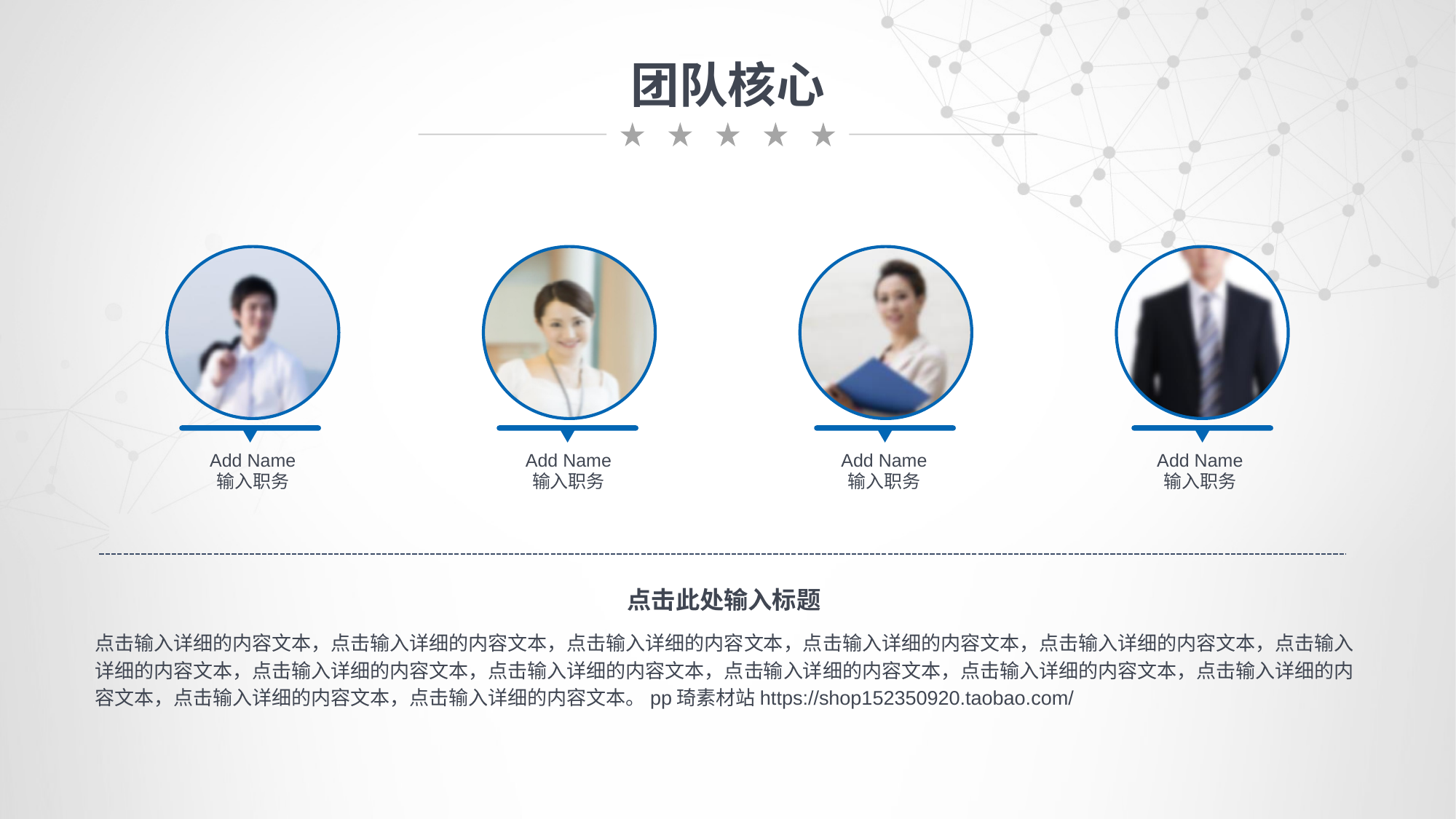

团队核心

Add Name
输入职务
Add Name
输入职务
Add Name
输入职务
Add Name
输入职务
点击此处输入标题

点击输入详细的内容文本，点击输入详细的内容文本，点击输入详细的内容文本，点击输入详细的内容文本，点击输入详细的内容文本，点击输入详细的内容文本，点击输入详细的内容文本，点击输入详细的内容文本，点击输入详细的内容文本，点击输入详细的内容文本，点击输入详细的内容文本，点击输入详细的内容文本，点击输入详细的内容文本。pp琦素材站https://shop152350920.taobao.com/